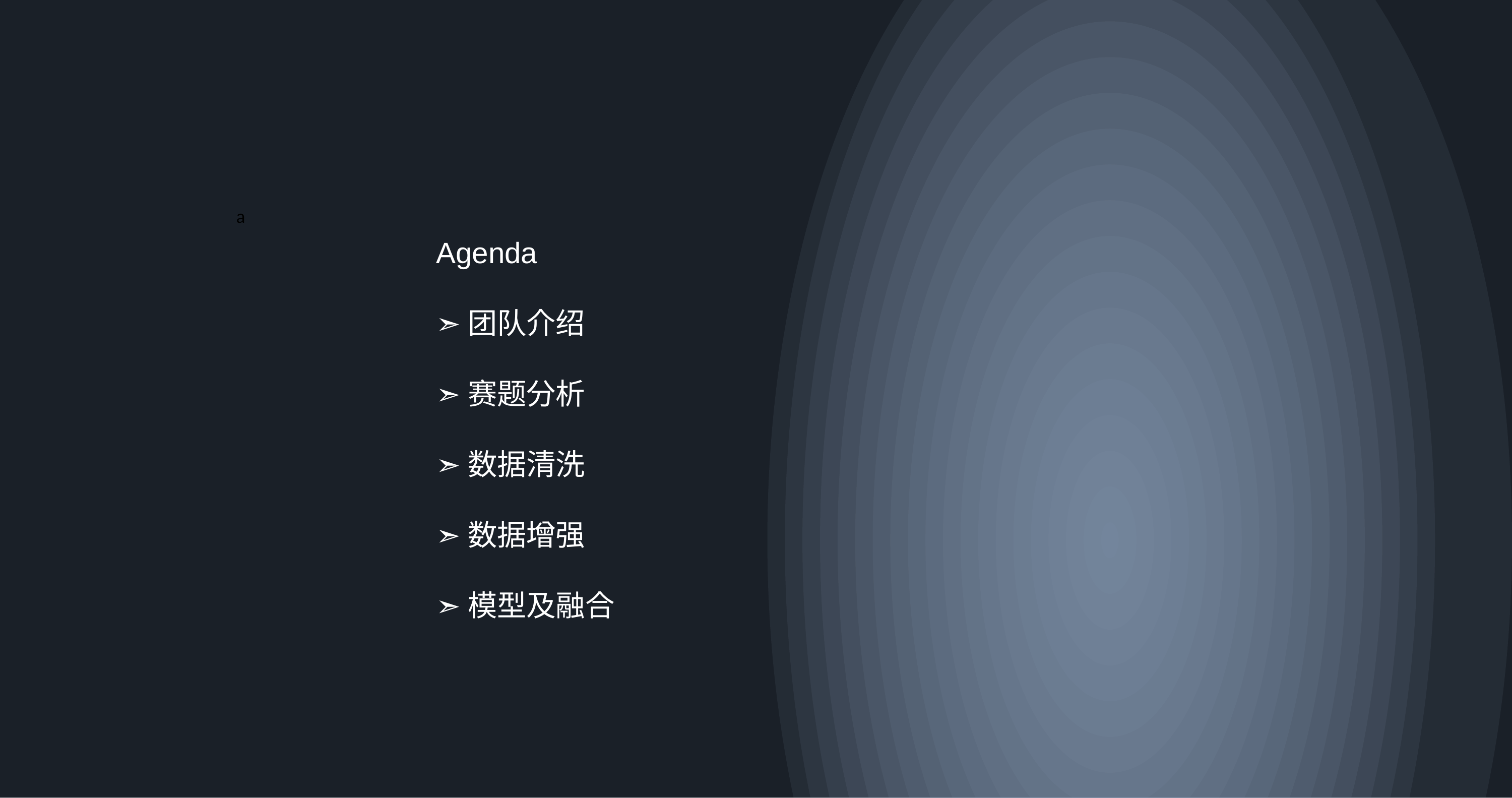

a
Agenda

➣团队介绍

➣赛题分析

➣数据清洗

➣数据增强

➣模型及融合